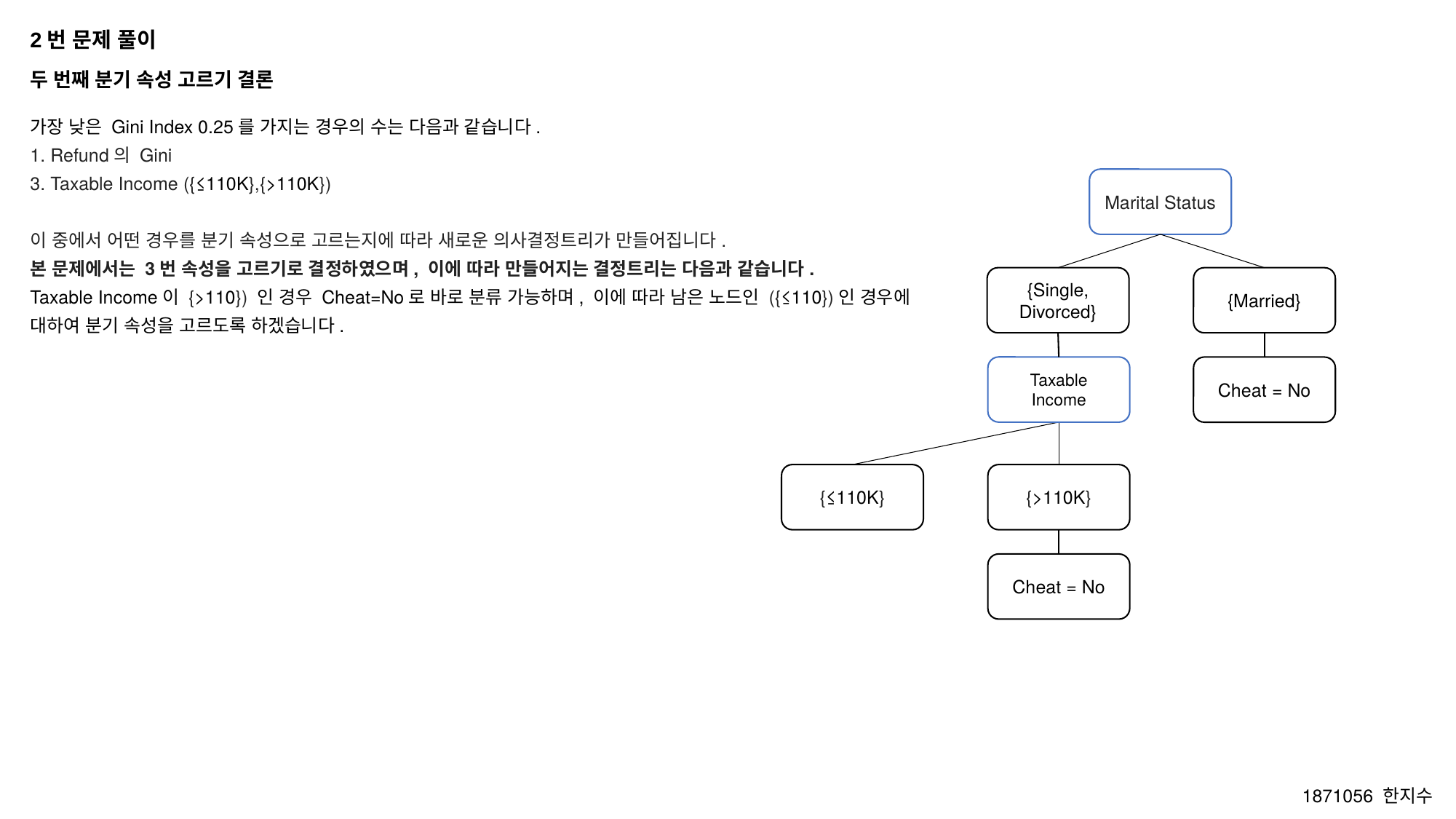

2번 문제 풀이
두 번째 분기 속성 고르기 결론
가장 낮은 Gini Index 0.25를 가지는 경우의 수는 다음과 같습니다.
1. Refund의 Gini
3. Taxable Income ({≤110K},{>110K})

이 중에서 어떤 경우를 분기 속성으로 고르는지에 따라 새로운 의사결정트리가 만들어집니다.
본 문제에서는 3번 속성을 고르기로 결정하였으며, 이에 따라 만들어지는 결정트리는 다음과 같습니다.
Taxable Income이 {>110}) 인 경우 Cheat=No로 바로 분류 가능하며, 이에 따라 남은 노드인 ({≤110})인 경우에 대하여 분기 속성을 고르도록 하겠습니다.

Marital Status
{Single, Divorced}
{Married}
Taxable Income
Cheat = No
{≤110K}
{>110K}
Cheat = No
1871056 한지수